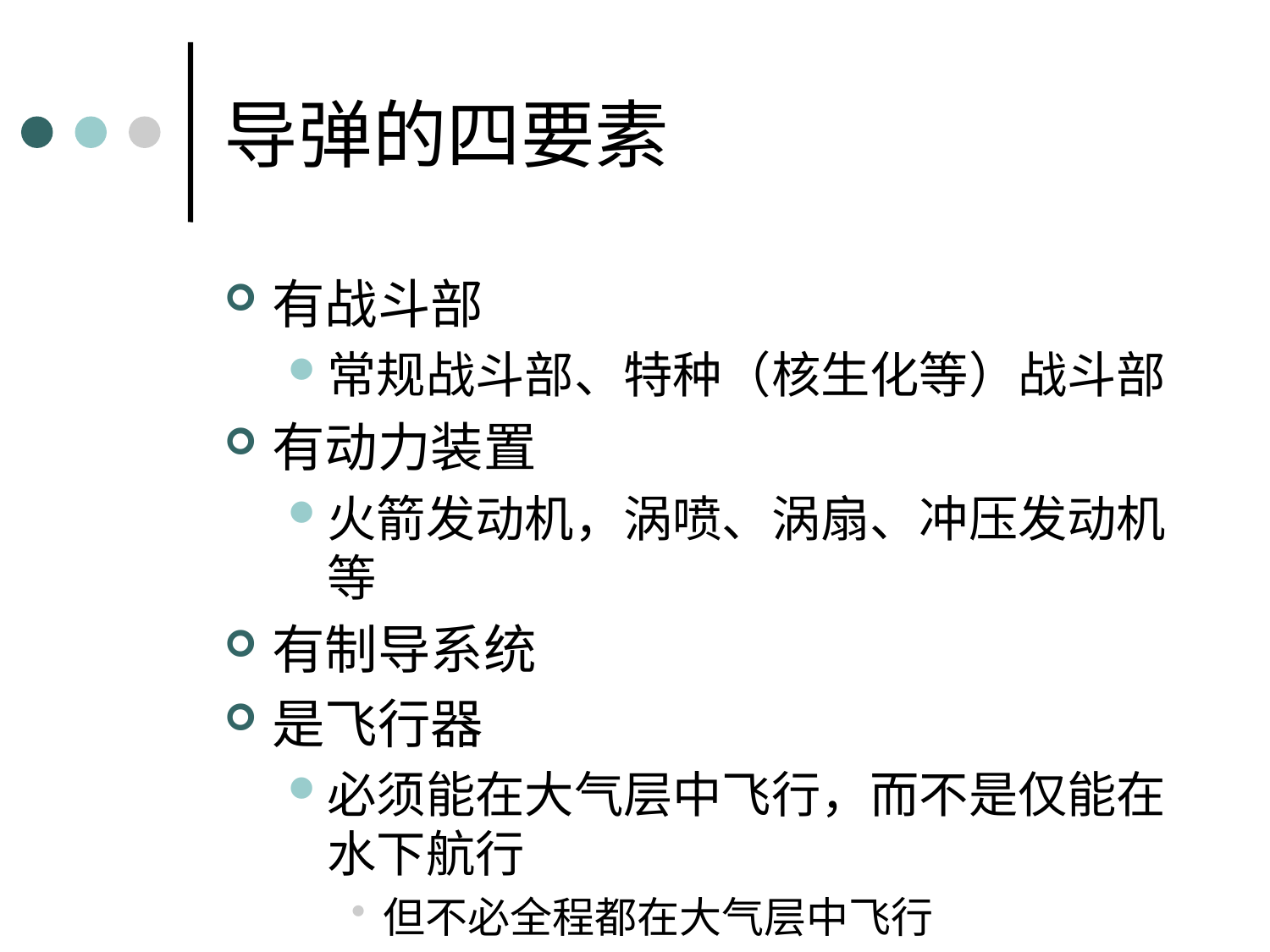

# 导弹的四要素
有战斗部
常规战斗部、特种（核生化等）战斗部
有动力装置
火箭发动机，涡喷、涡扇、冲压发动机等
有制导系统
是飞行器
必须能在大气层中飞行，而不是仅能在水下航行
但不必全程都在大气层中飞行